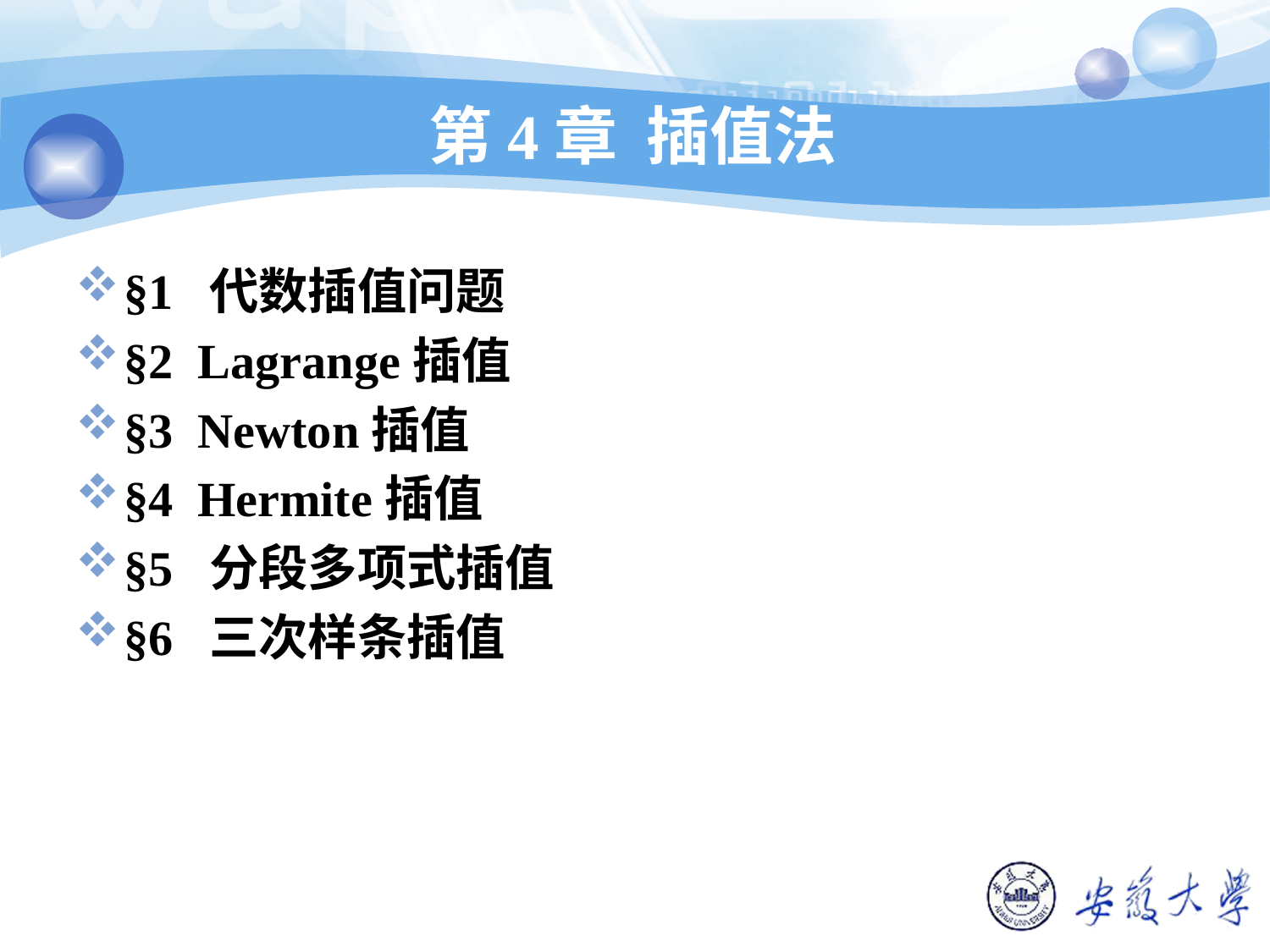

# 第4章  插值法
§1  代数插值问题
§2  Lagrange插值
§3  Newton插值
§4  Hermite插值
§5  分段多项式插值
§6  三次样条插值